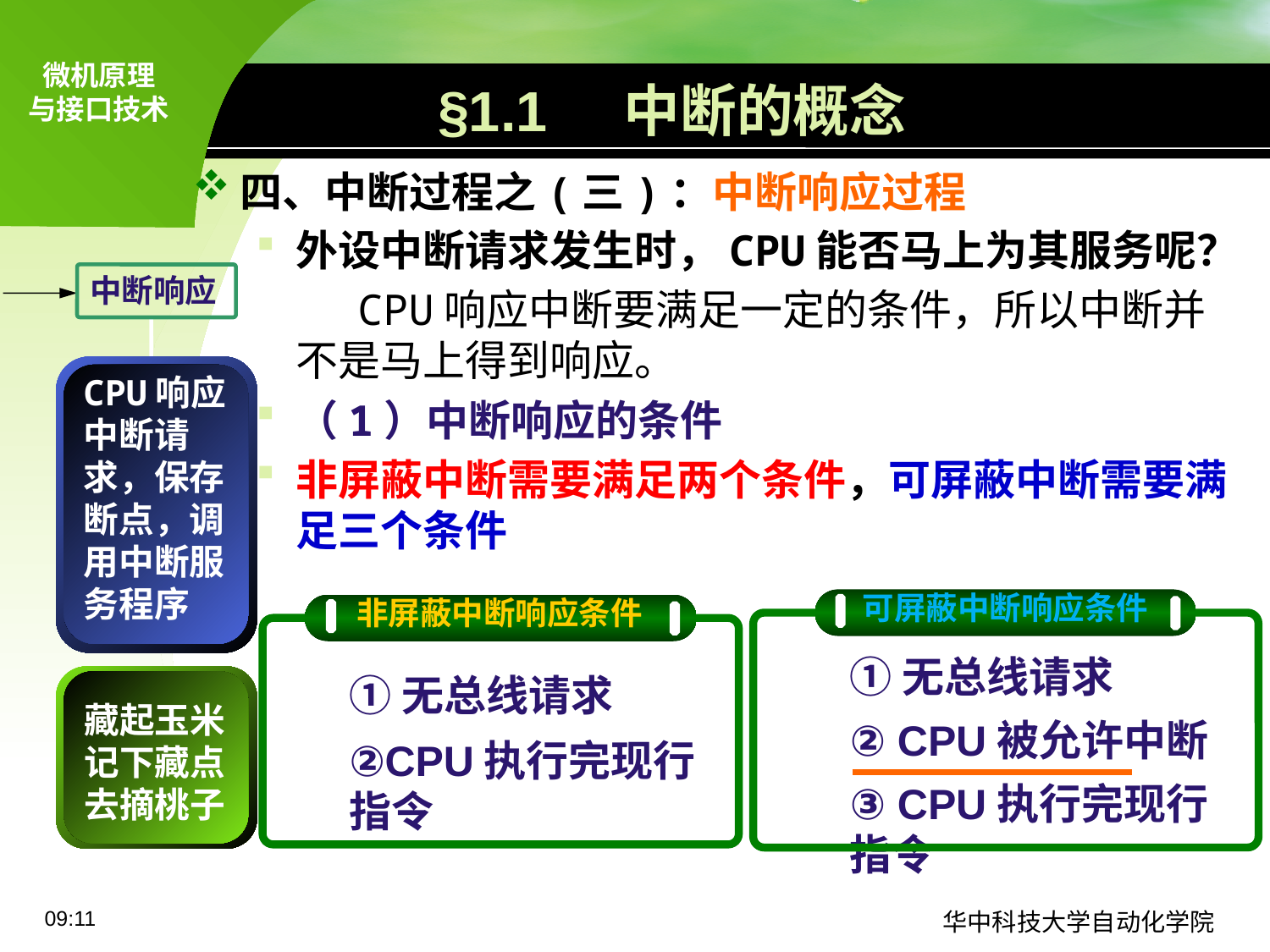

# §1.1    中断的概念
四、中断过程之(三)：中断响应过程
外设中断请求发生时，CPU能否马上为其服务呢？
    CPU响应中断要满足一定的条件，所以中断并不是马上得到响应。
（1）中断响应的条件
非屏蔽中断需要满足两个条件，可屏蔽中断需要满足三个条件
中断响应

CPU响应中断请求，保存断点，调用中断服务程序
可屏蔽中断响应条件

①无总线请求
② CPU被允许中断
③ CPU执行完现行指令

非屏蔽中断响应条件

①无总线请求
②CPU执行完现行指令

藏起玉米记下藏点去摘桃子
09:11
华中科技大学自动化学院